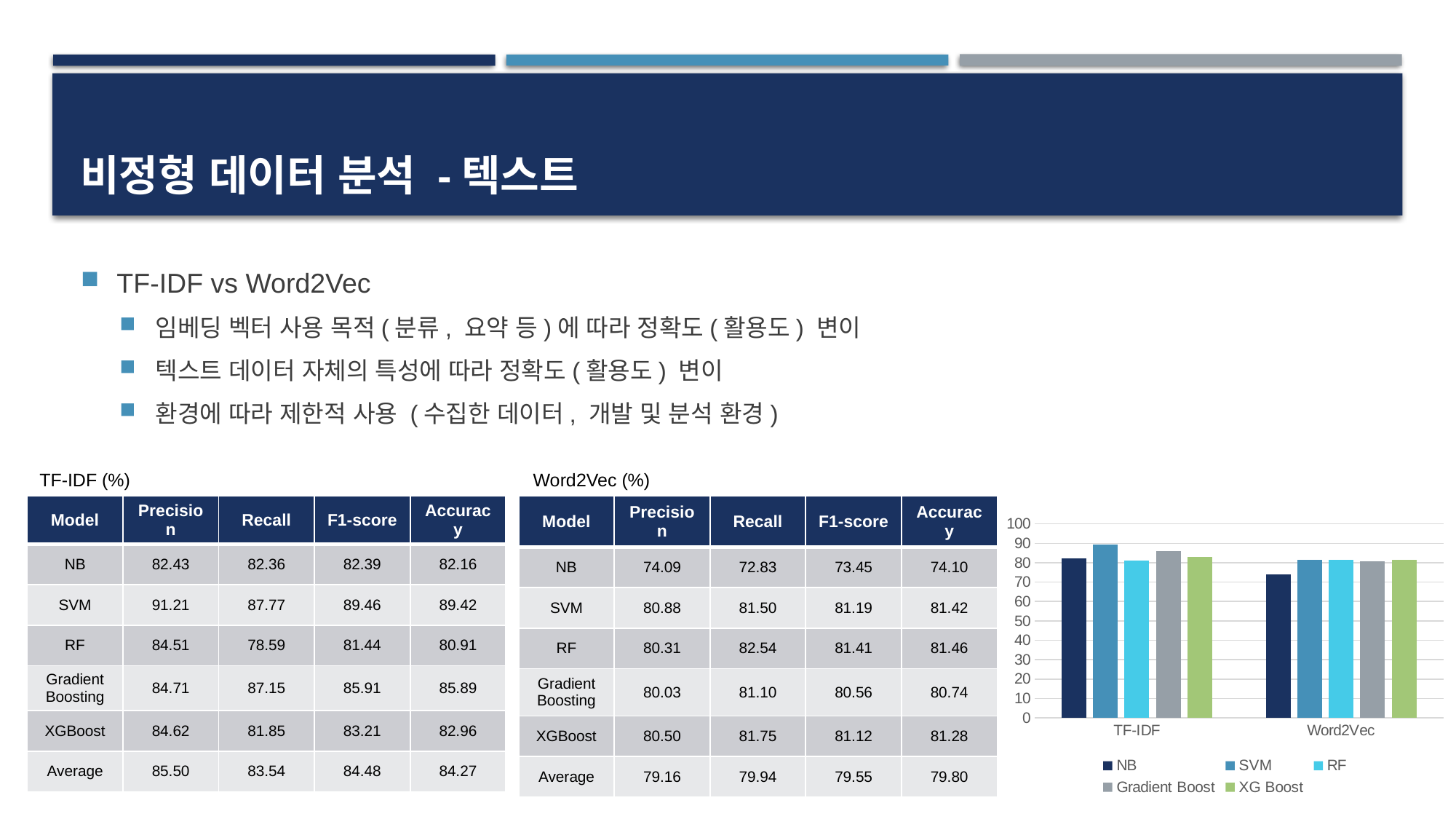

# 비정형 데이터 분석 -텍스트
TF-IDF vs Word2Vec
임베딩 벡터 사용 목적(분류, 요약 등)에 따라 정확도(활용도) 변이
텍스트 데이터 자체의 특성에 따라 정확도(활용도) 변이
환경에 따라 제한적 사용 (수집한 데이터, 개발 및 분석 환경)
TF-IDF (%)
Word2Vec (%)
| Model | Precision | Recall | F1-score | Accuracy |
| --- | --- | --- | --- | --- |
| NB | 82.43 | 82.36 | 82.39 | 82.16 |
| SVM | 91.21 | 87.77 | 89.46 | 89.42 |
| RF | 84.51 | 78.59 | 81.44 | 80.91 |
| Gradient Boosting | 84.71 | 87.15 | 85.91 | 85.89 |
| XGBoost | 84.62 | 81.85 | 83.21 | 82.96 |
| Average | 85.50 | 83.54 | 84.48 | 84.27 |
| Model | Precision | Recall | F1-score | Accuracy |
| --- | --- | --- | --- | --- |
| NB | 74.09 | 72.83 | 73.45 | 74.10 |
| SVM | 80.88 | 81.50 | 81.19 | 81.42 |
| RF | 80.31 | 82.54 | 81.41 | 81.46 |
| Gradient Boosting | 80.03 | 81.10 | 80.56 | 80.74 |
| XGBoost | 80.50 | 81.75 | 81.12 | 81.28 |
| Average | 79.16 | 79.94 | 79.55 | 79.80 |

### Chart

| Category | NB | SVM | RF | Gradient Boost | XG Boost |
|---|---|---|---|---|---|
| TF-IDF | 82.16 | 89.42 | 80.91 | 85.89 | 82.96 |
| Word2Vec | 74.1 | 81.42 | 81.46 | 80.74 | 81.28 |